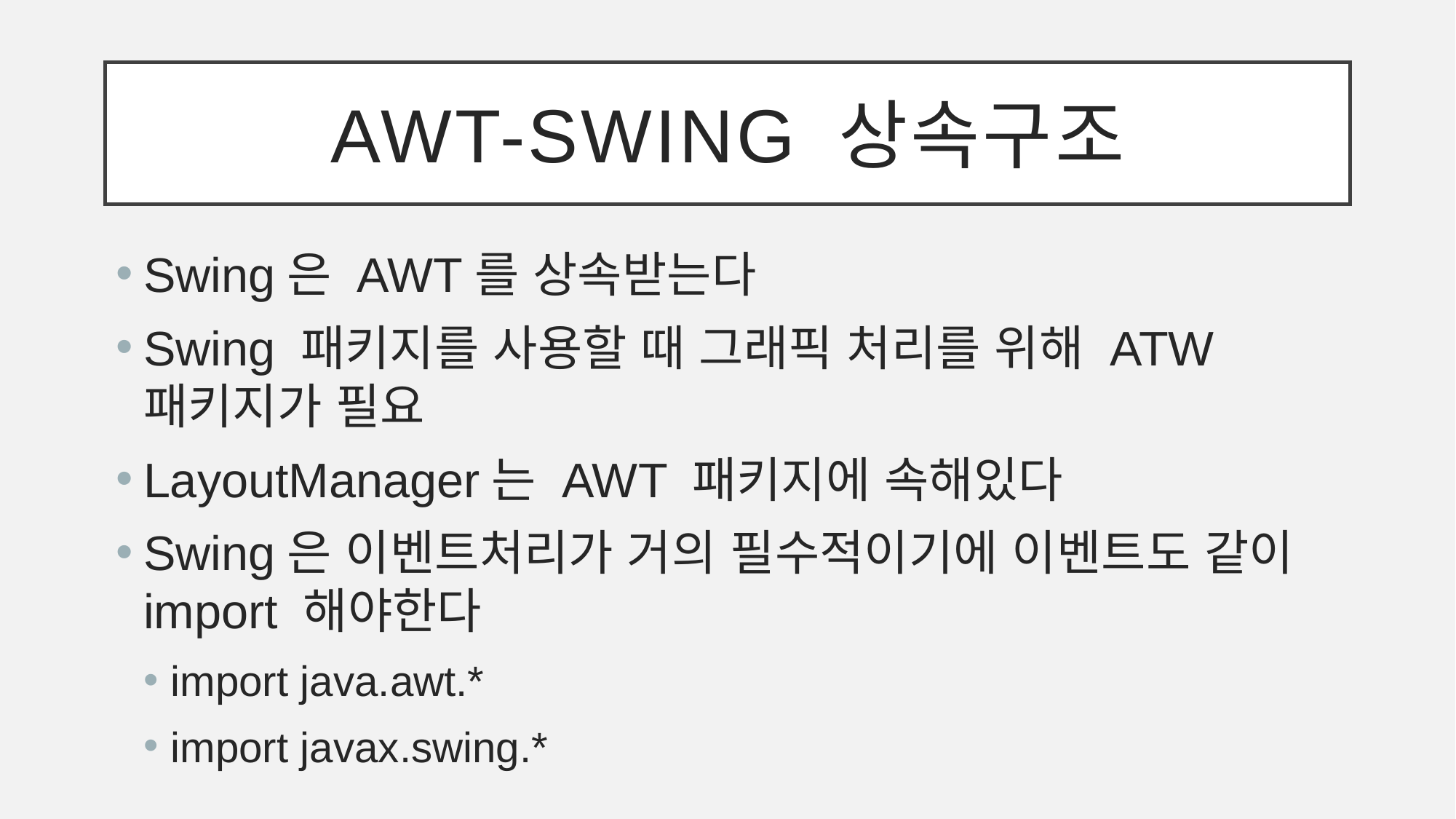

# Awt-swing 상속구조
Swing은 AWT를 상속받는다
Swing 패키지를 사용할 때 그래픽 처리를 위해 ATW 패키지가 필요
LayoutManager는 AWT 패키지에 속해있다
Swing은 이벤트처리가 거의 필수적이기에 이벤트도 같이 import 해야한다
import java.awt.*
import javax.swing.*